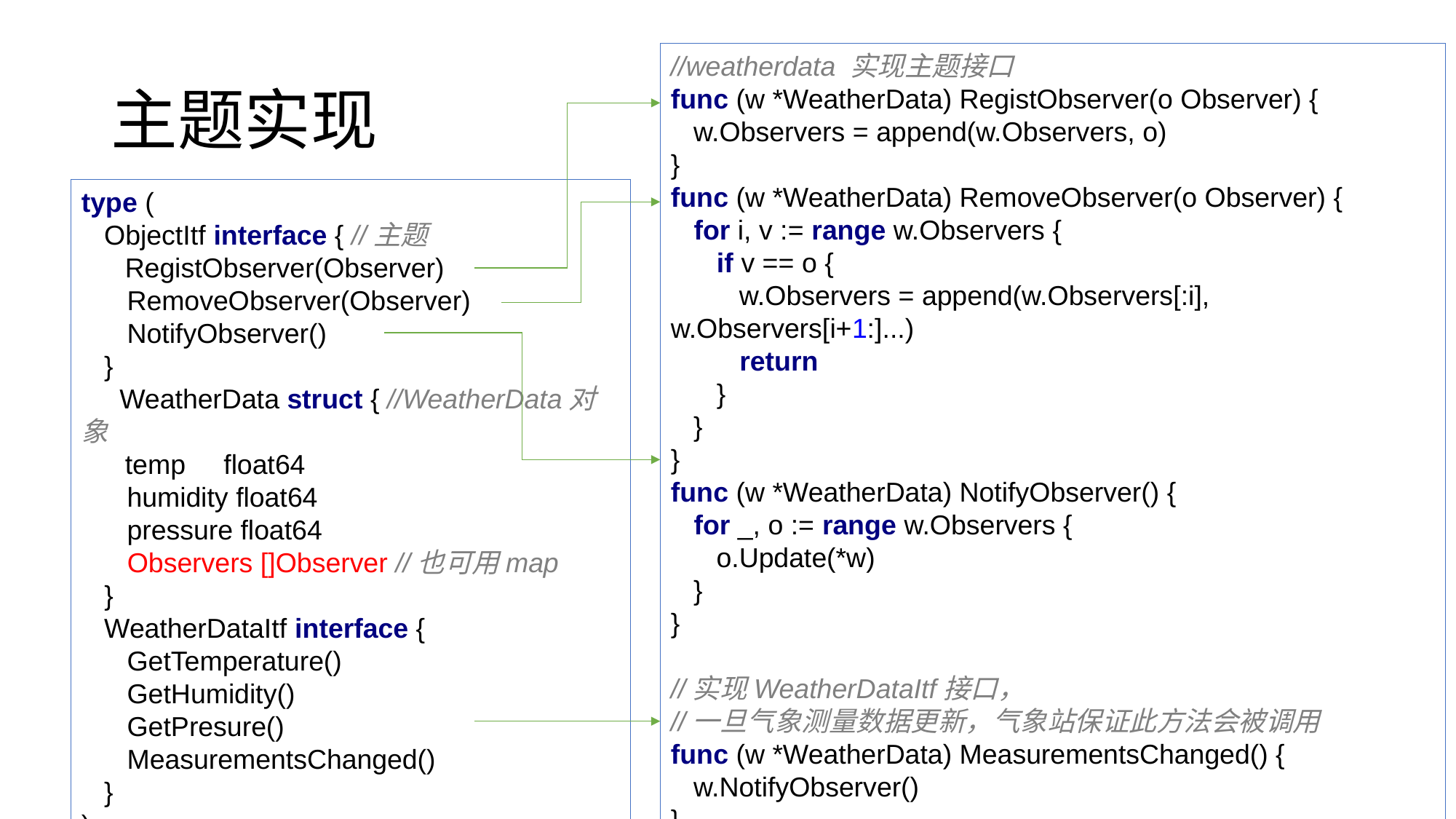

# 主题实现
//weatherdata 实现主题接口
func (w *WeatherData) RegistObserver(o Observer) {
   w.Observers = append(w.Observers, o)
}
func (w *WeatherData) RemoveObserver(o Observer) {
   for i, v := range w.Observers {
      if v == o {
         w.Observers = append(w.Observers[:i], w.Observers[i+1:]...)
         return
      }
   }
}
func (w *WeatherData) NotifyObserver() {
   for _, o := range w.Observers {
      o.Update(*w)
   }
}

//实现WeatherDataItf接口，
//一旦气象测量数据更新，气象站保证此方法会被调用
func (w *WeatherData) MeasurementsChanged() {
   w.NotifyObserver()
}
type (
   ObjectItf interface { //主题
      RegistObserver(Observer)
      RemoveObserver(Observer)
      NotifyObserver()
   }
     WeatherData struct { //WeatherData对象
      temp     float64
      humidity float64
      pressure float64
      Observers []Observer //也可用map
   }
   WeatherDataItf interface {
      GetTemperature()
      GetHumidity()
      GetPresure()
      MeasurementsChanged()
   }
)